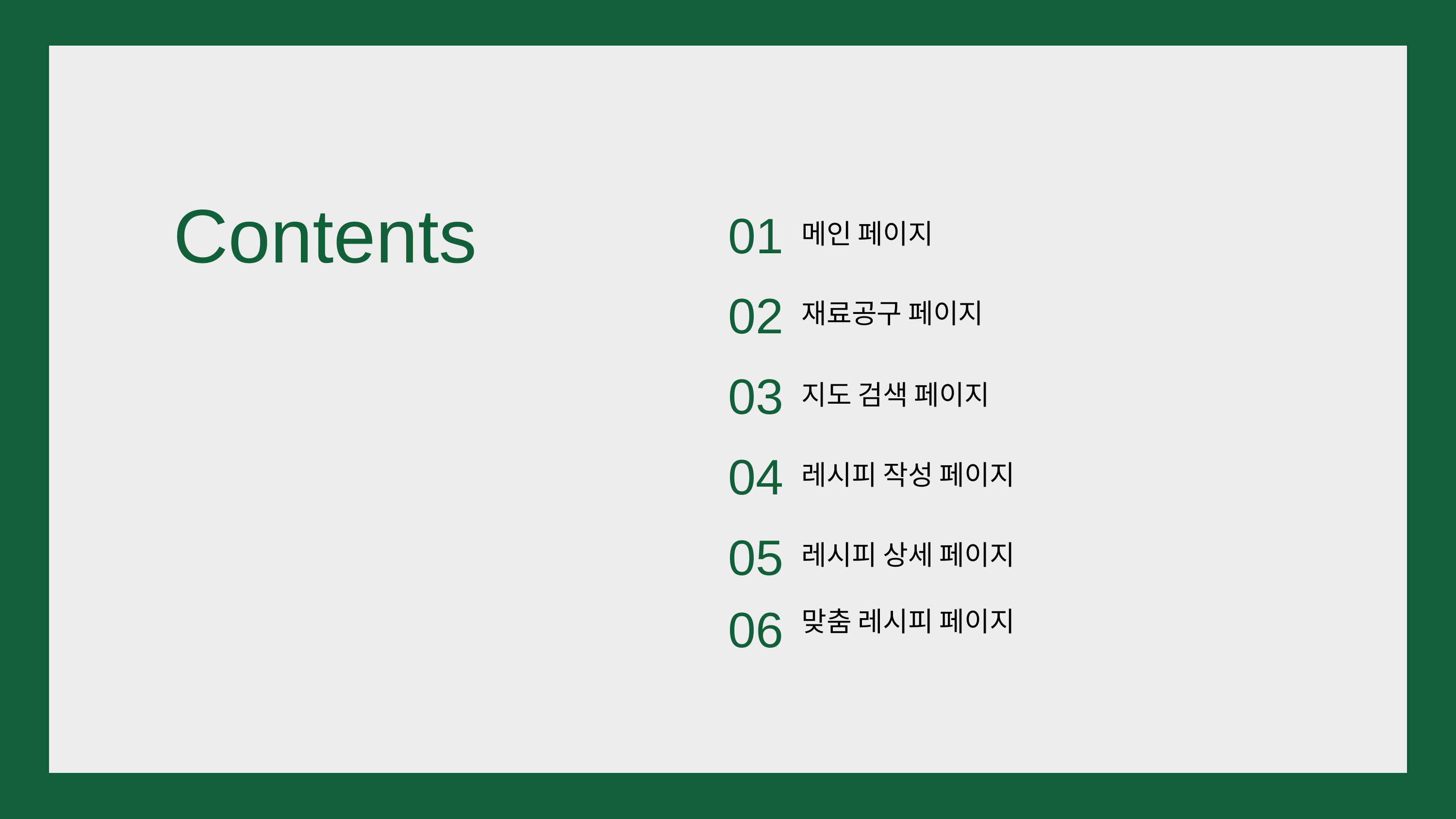

Contents
01
메인 페이지
02
재료공구 페이지
03
지도 검색 페이지
04
레시피 작성 페이지
05
레시피 상세 페이지
06
맞춤 레시피 페이지